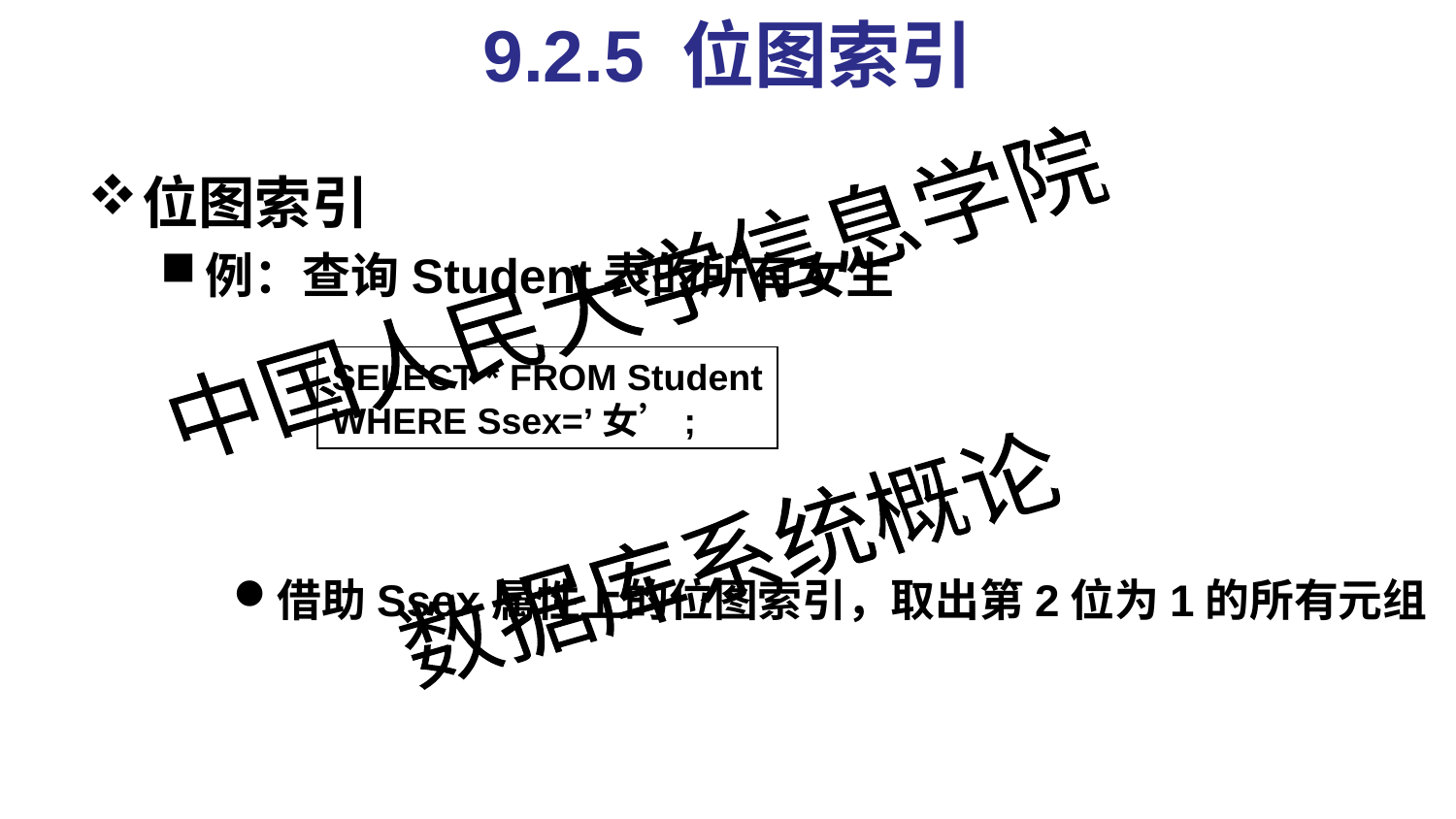

175
# 9.2.5 位图索引
位图索引
例：查询Student表的所有女生

借助Ssex属性上的位图索引，取出第2位为1的所有元组
SELECT * FROM Student
WHERE Ssex=’女’;